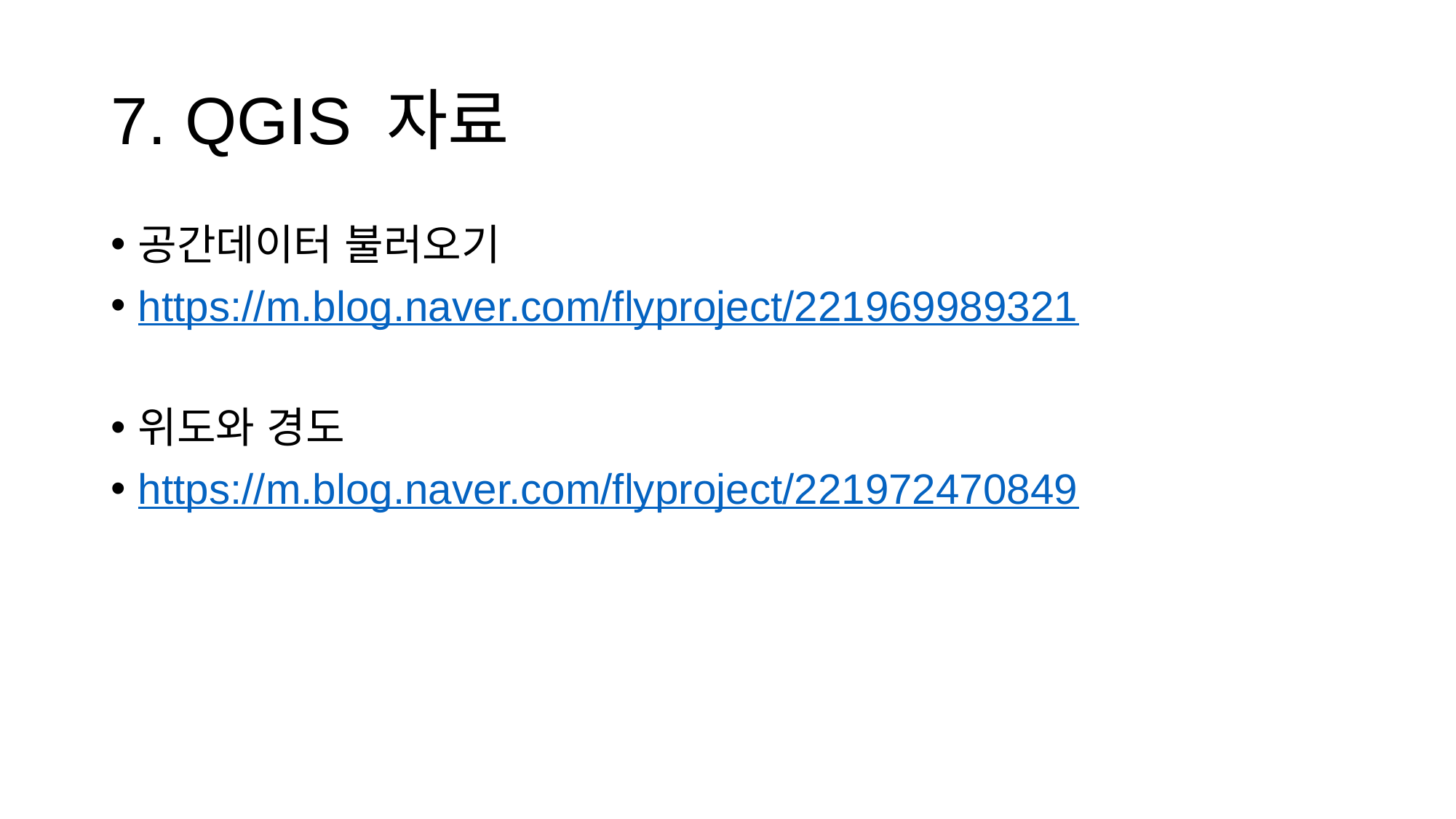

# 7. QGIS 자료
공간데이터 불러오기
https://m.blog.naver.com/flyproject/221969989321

위도와 경도
https://m.blog.naver.com/flyproject/221972470849